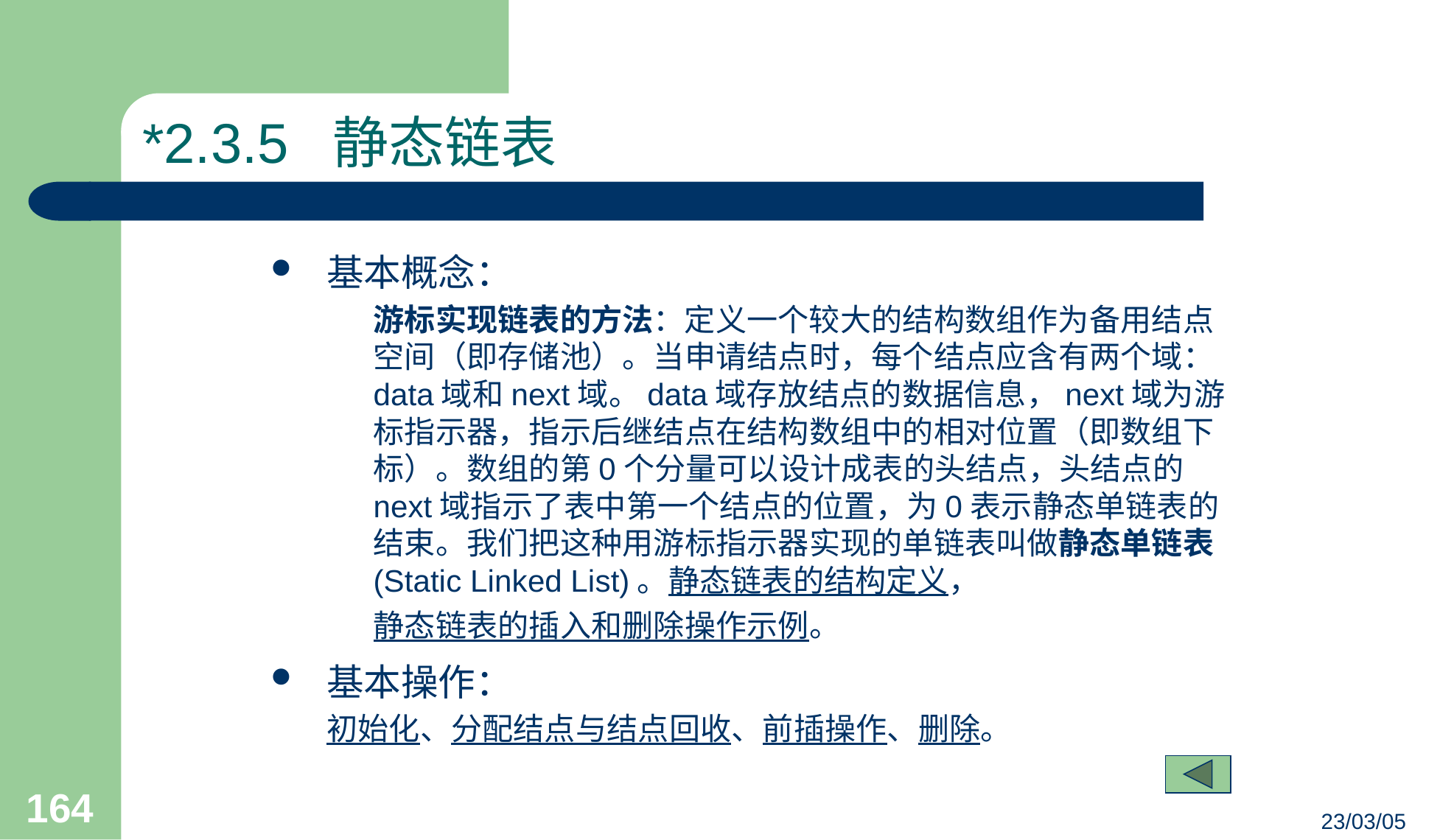

# *2.3.5  静态链表
基本概念：
	游标实现链表的方法：定义一个较大的结构数组作为备用结点空间（即存储池）。当申请结点时，每个结点应含有两个域：data域和next域。data域存放结点的数据信息，next域为游标指示器，指示后继结点在结构数组中的相对位置（即数组下标）。数组的第0个分量可以设计成表的头结点，头结点的next域指示了表中第一个结点的位置，为0表示静态单链表的结束。我们把这种用游标指示器实现的单链表叫做静态单链表(Static Linked List)。静态链表的结构定义，静态链表的插入和删除操作示例。
基本操作：
初始化、分配结点与结点回收、前插操作、删除。

164
23/03/05